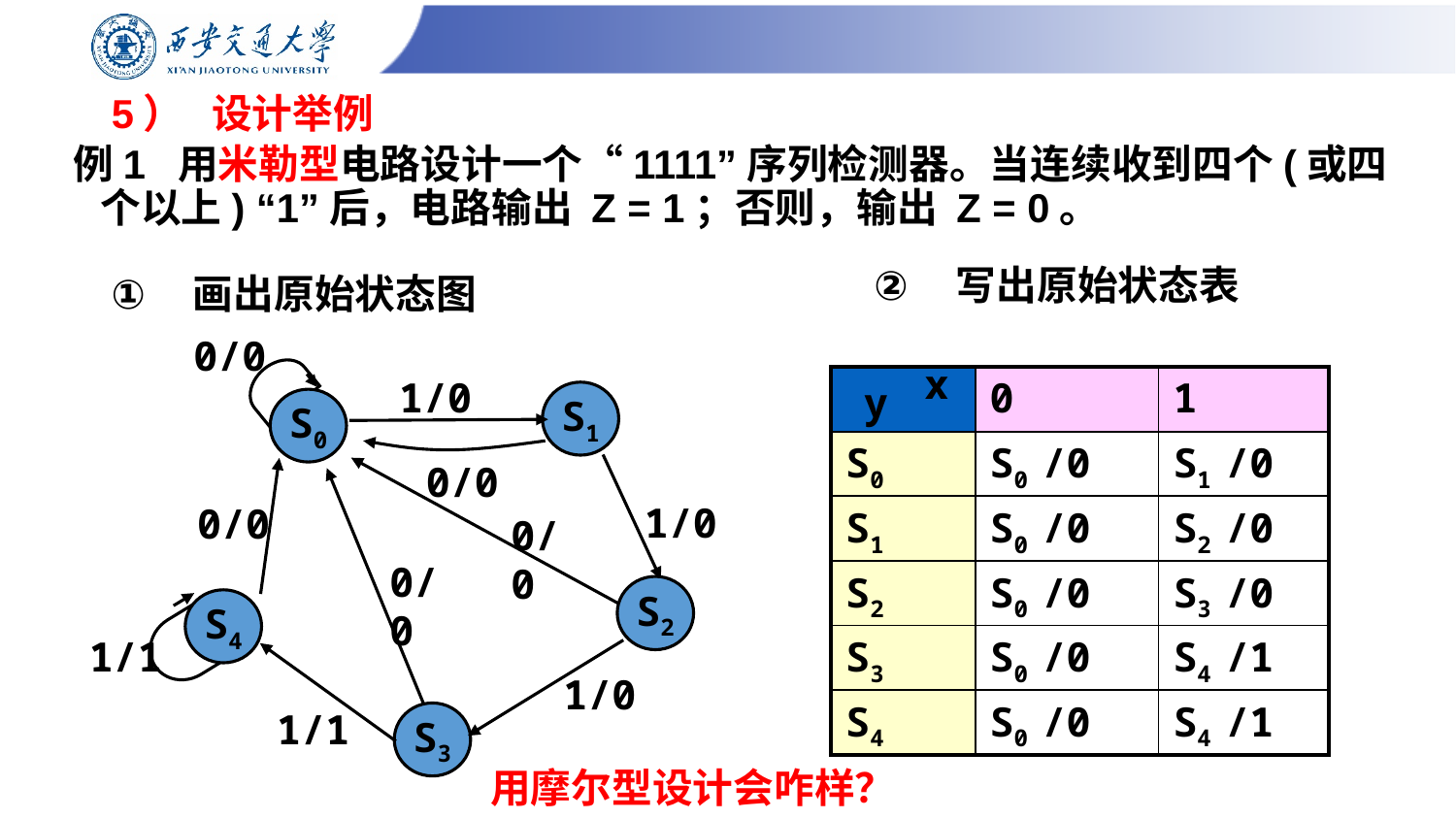

# 5）   设计举例
例1  用米勒型电路设计一个“1111”序列检测器。当连续收到四个(或四个以上) “1”后，电路输出 Z = 1；否则，输出 Z = 0。
写出原始状态表
画出原始状态图
0/0

1/0

S1
S0

0/0

0/0

0/0
0/0

1/0
S2
S4

1/1

1/0

1/1
S3
x
y
|  | 0 | 1 |
| --- | --- | --- |
| S0 | S0 /0 | S1 /0 |
| S1 | S0 /0 | S2 /0 |
| S2 | S0 /0 | S3 /0 |
| S3 | S0 /0 | S4 /1 |
| S4 | S0 /0 | S4 /1 |
用摩尔型设计会咋样？